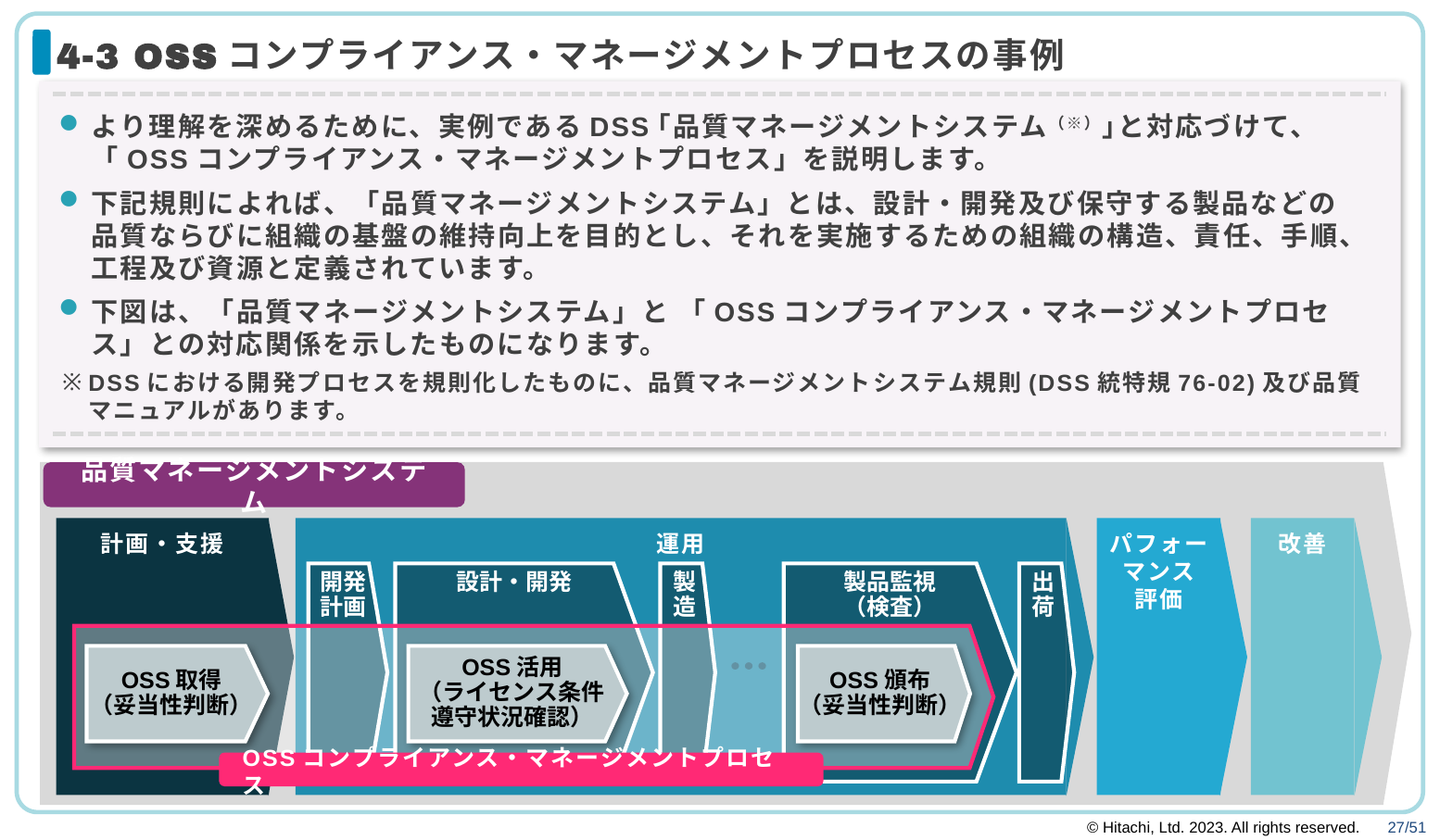

# 4-3 OSSコンプライアンス・マネージメントプロセスの事例

より理解を深めるために、実例であるDSS｢品質マネージメントシステム（※）｣と対応づけて、 「OSSコンプライアンス・マネージメントプロセス」を説明します。
下記規則によれば、「品質マネージメントシステム」とは、設計・開発及び保守する製品などの
品質ならびに組織の基盤の維持向上を目的とし、それを実施するための組織の構造、責任、手順、
工程及び資源と定義されています。
下図は、「品質マネージメントシステム」と 「OSSコンプライアンス・マネージメントプロセス」との対応関係を示したものになります。
DSSにおける開発プロセスを規則化したものに、品質マネージメントシステム規則(DSS統特規76-02)及び品質マニュアルがあります。

品質マネージメントシステム
計画・支援

運用

パフォー
マンス
評価

改善

開発
計画
設計・開発
製
造
製品監視
（検査）
出
荷

OSS取得
（妥当性判断）
OSS活用
（ライセンス条件
遵守状況確認）
OSS頒布
（妥当性判断）

OSSコンプライアンス・マネージメントプロセス